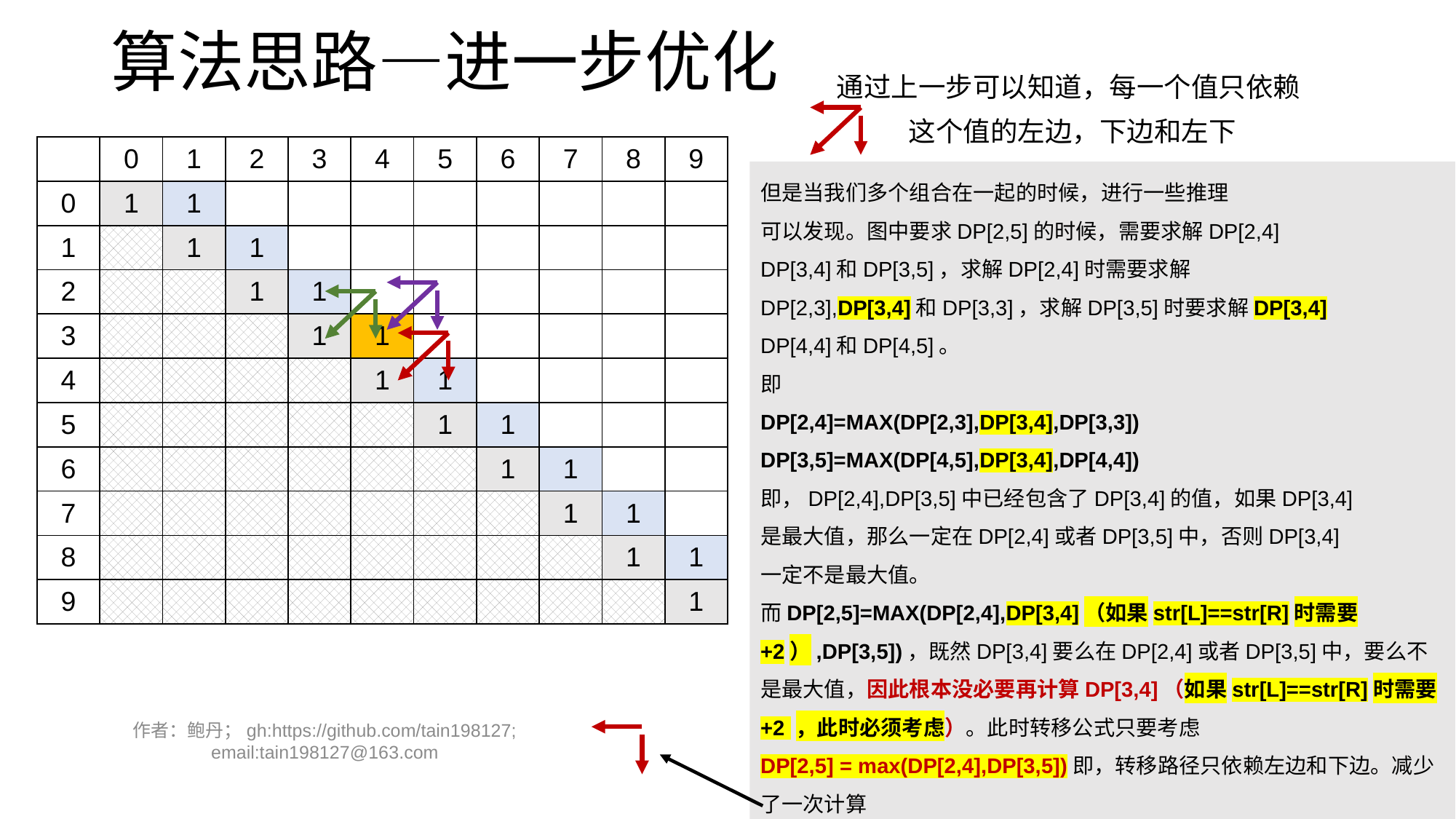

# 算法思路—进一步优化
通过上一步可以知道，每一个值只依赖
这个值的左边，下边和左下
|  | 0 | 1 | 2 | 3 | 4 | 5 | 6 | 7 | 8 | 9 |
| --- | --- | --- | --- | --- | --- | --- | --- | --- | --- | --- |
| 0 | 1 | 1 |  |  |  |  |  |  |  |  |
| 1 |  | 1 | 1 |  |  |  |  |  |  |  |
| 2 |  |  | 1 | 1 |  |  |  |  |  |  |
| 3 |  |  |  | 1 | 1 |  |  |  |  |  |
| 4 |  |  |  |  | 1 | 1 |  |  |  |  |
| 5 |  |  |  |  |  | 1 | 1 |  |  |  |
| 6 |  |  |  |  |  |  | 1 | 1 |  |  |
| 7 |  |  |  |  |  |  |  | 1 | 1 |  |
| 8 |  |  |  |  |  |  |  |  | 1 | 1 |
| 9 |  |  |  |  |  |  |  |  |  | 1 |
但是当我们多个组合在一起的时候，进行一些推理
可以发现。图中要求DP[2,5]的时候，需要求解DP[2,4]
DP[3,4]和DP[3,5]，求解DP[2,4]时需要求解
DP[2,3],DP[3,4]和DP[3,3]，求解DP[3,5]时要求解DP[3,4]
DP[4,4]和DP[4,5]。
即
DP[2,4]=MAX(DP[2,3],DP[3,4],DP[3,3])
DP[3,5]=MAX(DP[4,5],DP[3,4],DP[4,4])
即，DP[2,4],DP[3,5]中已经包含了DP[3,4]的值，如果DP[3,4]
是最大值，那么一定在DP[2,4]或者DP[3,5]中，否则DP[3,4]
一定不是最大值。
而DP[2,5]=MAX(DP[2,4],DP[3,4]（如果str[L]==str[R]时需要+2）,DP[3,5])，既然DP[3,4]要么在DP[2,4]或者DP[3,5]中，要么不是最大值，因此根本没必要再计算DP[3,4]（如果str[L]==str[R]时需要+2 ，此时必须考虑）。此时转移公式只要考虑
DP[2,5] = max(DP[2,4],DP[3,5])即，转移路径只依赖左边和下边。减少了一次计算
作者：鲍丹；gh:https://github.com/tain198127; email:tain198127@163.com